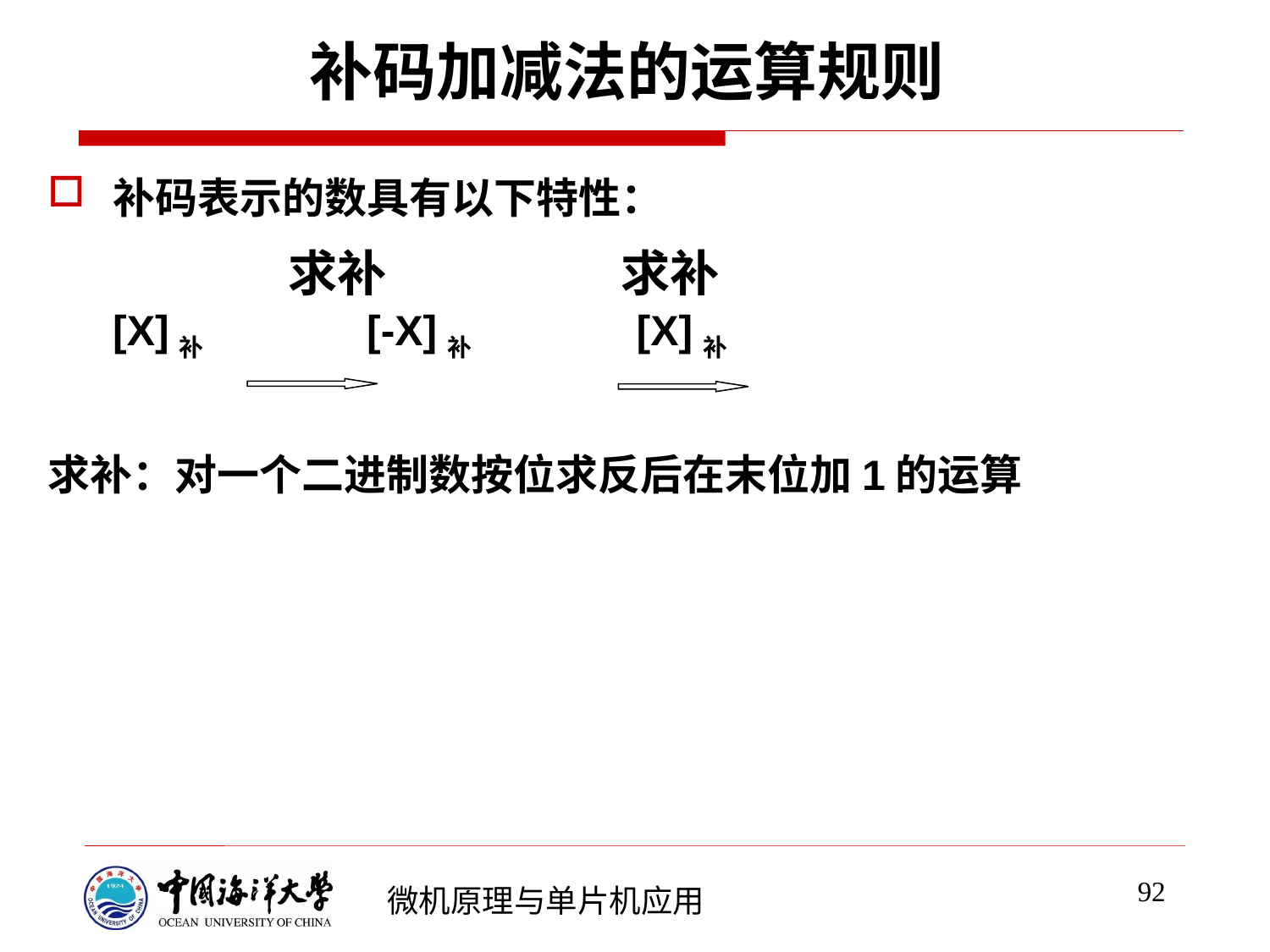

# 补码加减法的运算规则
补码表示的数具有以下特性：
		    求补		求补
	[X]补		[-X]补		 [X]补

求补：对一个二进制数按位求反后在末位加1的运算

92